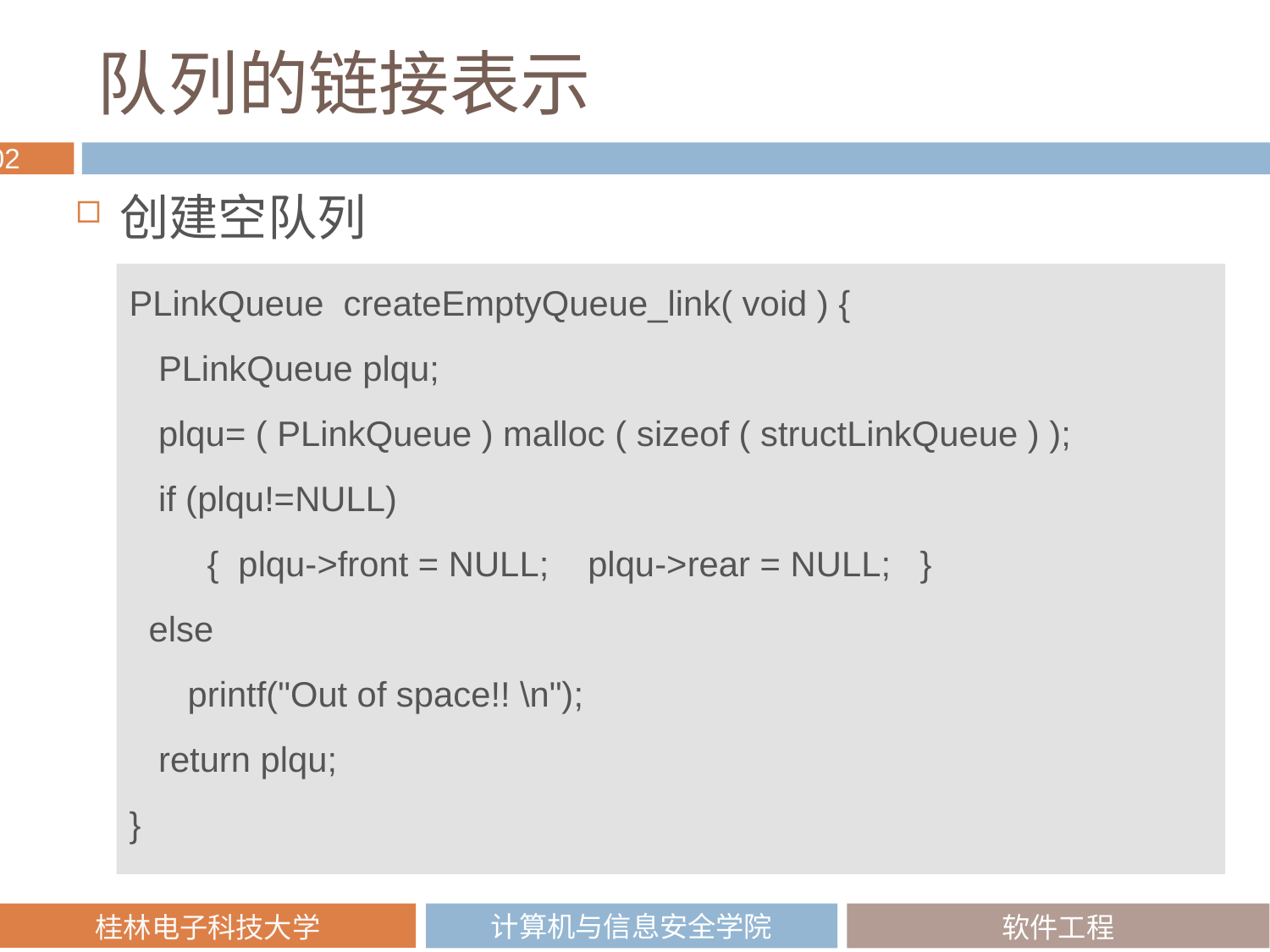

# 队列的链接表示
创建空队列
PLinkQueue  createEmptyQueue_link( void ) {
   PLinkQueue plqu;
   plqu= ( PLinkQueue ) malloc ( sizeof ( structLinkQueue ) );
   if (plqu!=NULL)
        {  plqu->front = NULL;    plqu->rear = NULL;   }
  else
      printf("Out of space!! \n");
   return plqu;
}